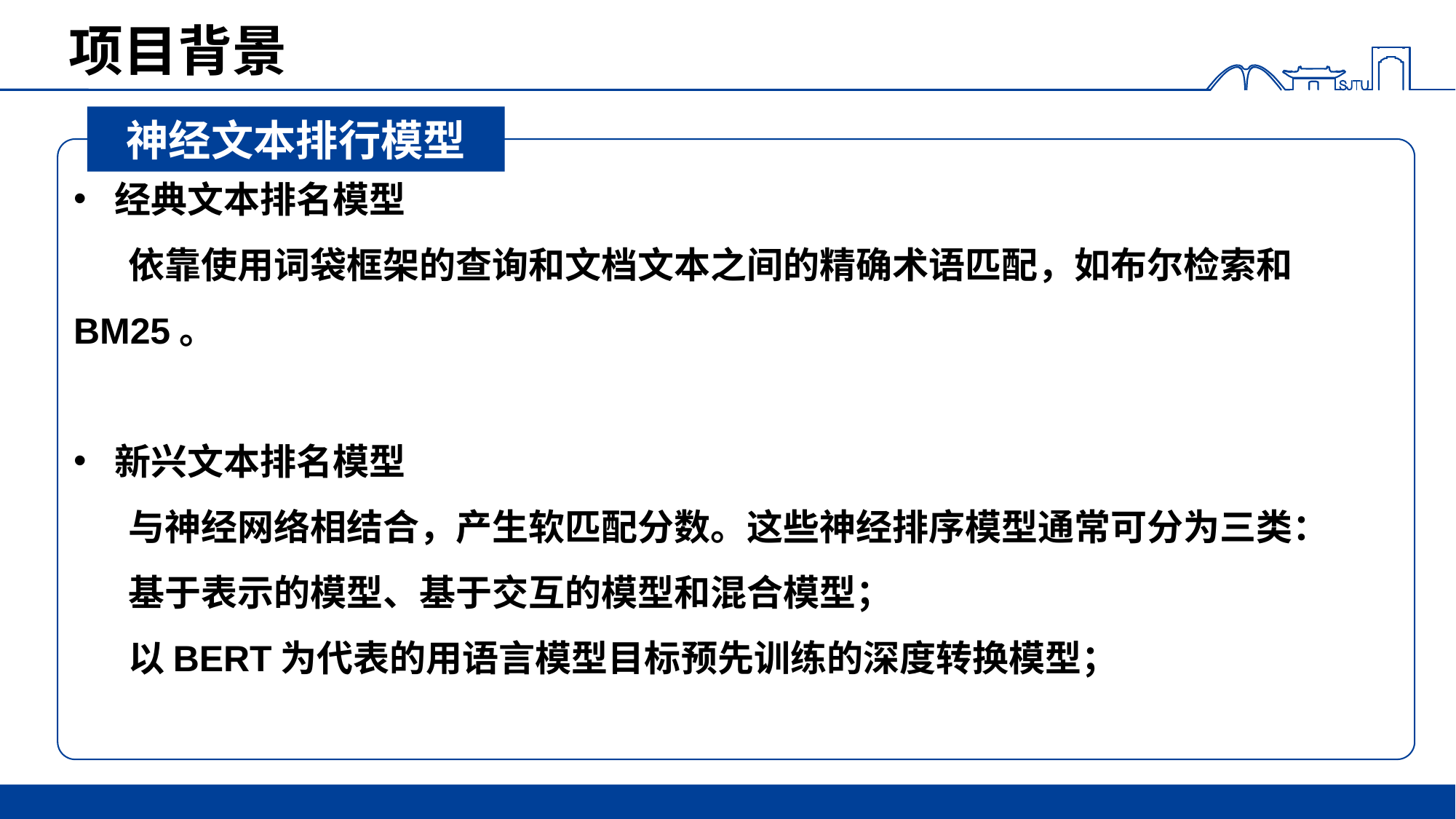

# 项目背景

神经文本排行模型
经典文本排名模型
依靠使用词袋框架的查询和文档文本之间的精确术语匹配，如布尔检索和BM25。

新兴文本排名模型
与神经网络相结合，产生软匹配分数。这些神经排序模型通常可分为三类：
基于表示的模型、基于交互的模型和混合模型；
以BERT为代表的用语言模型目标预先训练的深度转换模型；

4